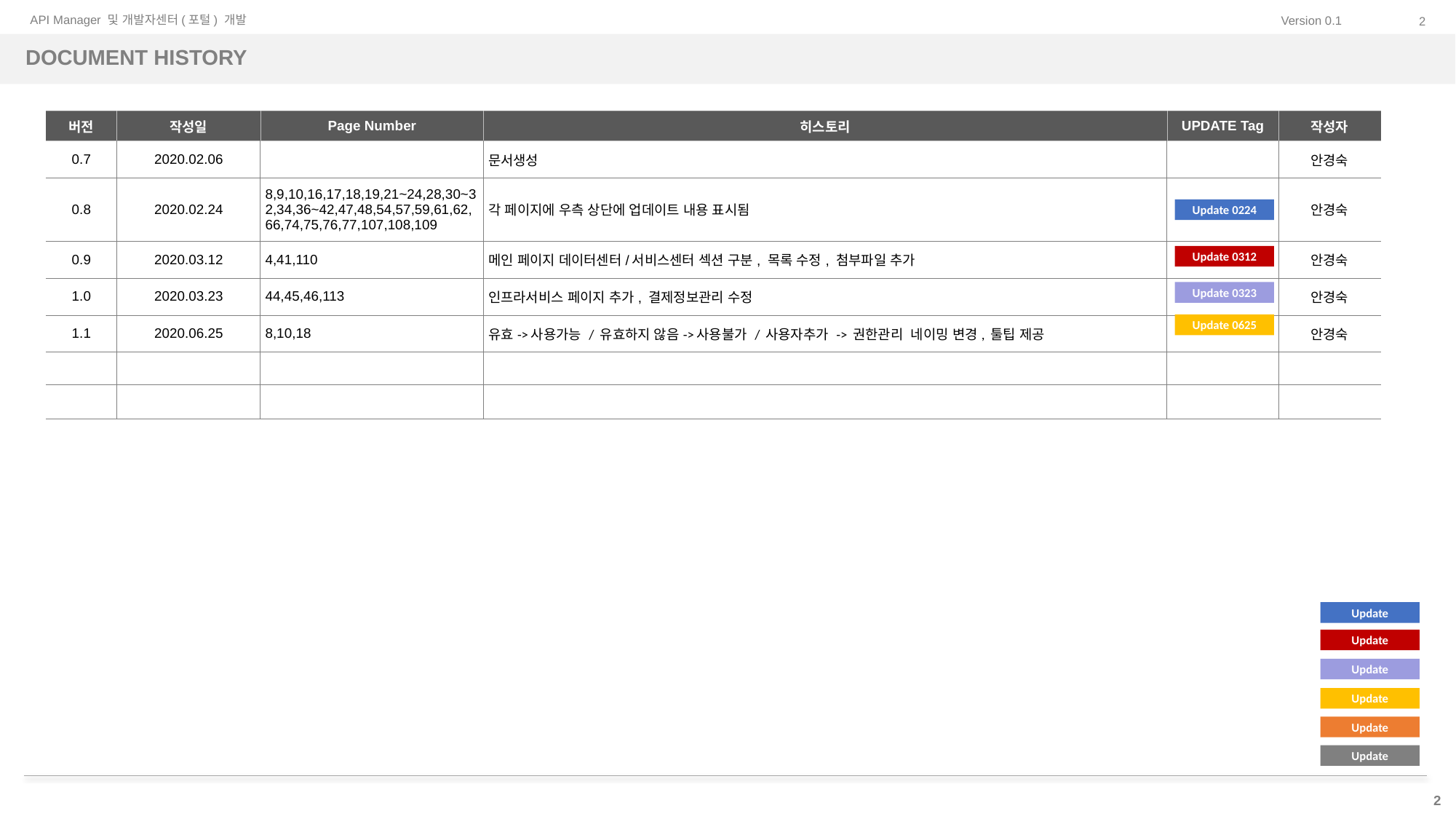

# DOCUMENT HISTORY
| 버전 | 작성일 | Page Number | 히스토리 | UPDATE Tag | 작성자 |
| --- | --- | --- | --- | --- | --- |
| 0.7 | 2020.02.06 |  | 문서생성 |  | 안경숙 |
| 0.8 | 2020.02.24 | 8,9,10,16,17,18,19,21~24,28,30~32,34,36~42,47,48,54,57,59,61,62,66,74,75,76,77,107,108,109 | 각 페이지에 우측 상단에 업데이트 내용 표시됨 |  | 안경숙 |
| 0.9 | 2020.03.12 | 4,41,110 | 메인 페이지 데이터센터/서비스센터 섹션 구분, 목록 수정, 첨부파일 추가 |  | 안경숙 |
| 1.0 | 2020.03.23 | 44,45,46,113 | 인프라서비스 페이지 추가, 결제정보관리 수정 |  | 안경숙 |
| 1.1 | 2020.06.25 | 8,10,18 | 유효->사용가능 / 유효하지 않음->사용불가 / 사용자추가 -> 권한관리 네이밍 변경, 툴팁 제공 |  | 안경숙 |
|  |  |  |  |  |  |
|  |  |  |  |  |  |
Update 0224
Update 0312
Update 0323
Update 0625
Update
Update
Update
Update
Update
Update